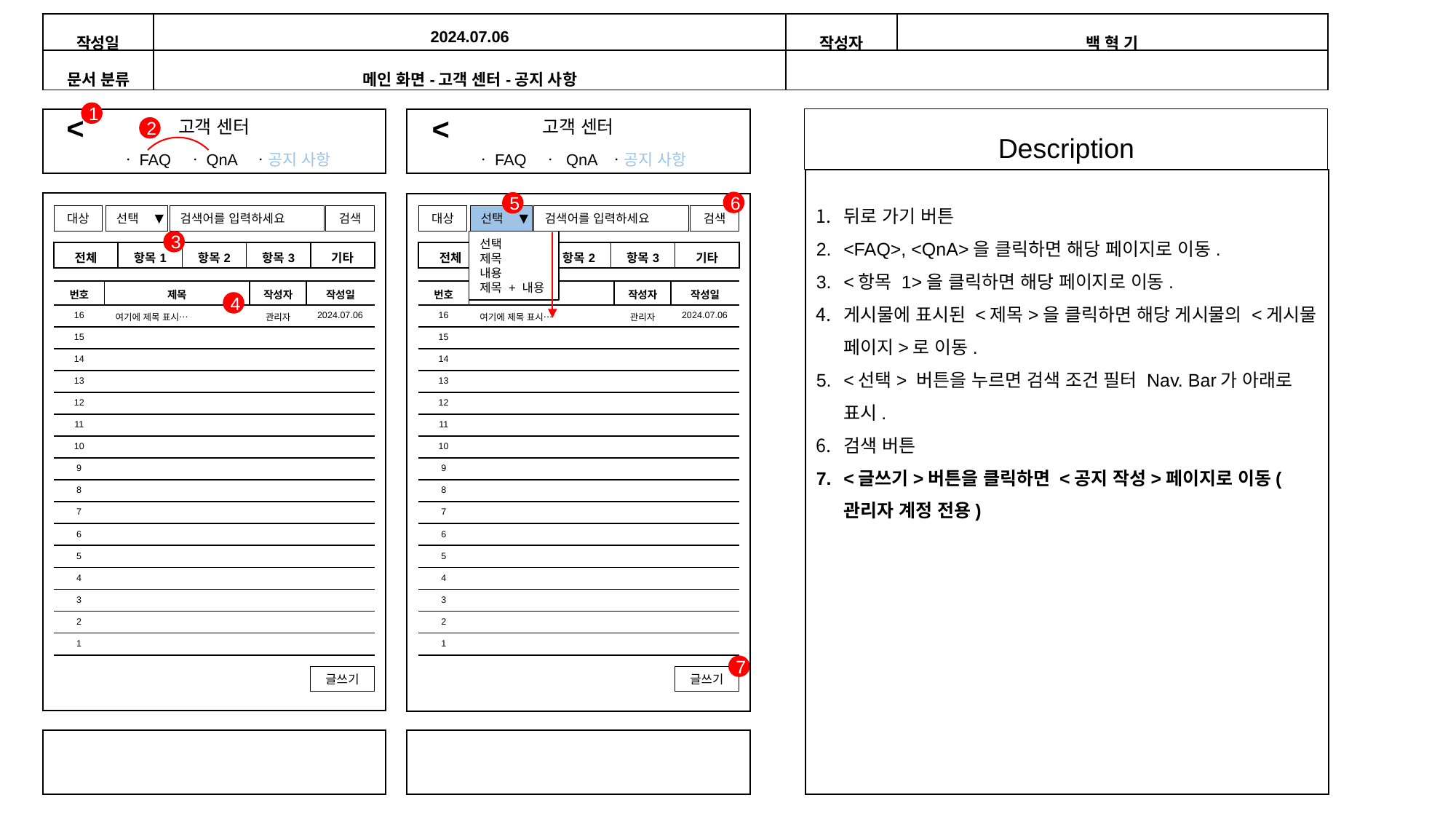

| 작성일 | 2024.07.06 | 작성자 | 백 혁 기 |
| --- | --- | --- | --- |
| 문서 분류 | 메인 화면-고객 센터-공지 사항 |  |  |
| --- | --- | --- | --- |
1
<
<

Description
고객 센터
고객 센터
2

ㆍFAQ   ㆍ QnA  ㆍ공지 사항
ㆍFAQ   ㆍQnA   ㆍ공지 사항

뒤로 가기 버튼
<FAQ>, <QnA>을 클릭하면 해당 페이지로 이동.
<항목 1>을 클릭하면 해당 페이지로 이동.
게시물에 표시된 <제목>을 클릭하면 해당 게시물의 <게시물 페이지>로 이동.
<선택> 버튼을 누르면 검색 조건 필터 Nav. Bar가 아래로 표시.
검색 버튼
<글쓰기>버튼을 클릭하면 <공지 작성>페이지로 이동(관리자 계정 전용)
6
5

대상
선택
검색어를 입력하세요
검색
대상
선택
검색어를 입력하세요
검색

3
선택
제목
내용
제목 + 내용
| 전체 | 항목1 | 항목2 | 항목3 | 기타 |
| --- | --- | --- | --- | --- |
| 전체 | 항목1 | 항목2 | 항목3 | 기타 |
| --- | --- | --- | --- | --- |
| 번호 | 제목 | 작성자 | 작성일 |
| --- | --- | --- | --- |
| 16 | 여기에 제목 표시… | 관리자 | 2024.07.06 |
| 15 |  |  |  |
| 14 |  |  |  |
| 13 |  |  |  |
| 12 |  |  |  |
| 11 |  |  |  |
| 10 |  |  |  |
| 9 |  |  |  |
| 8 |  |  |  |
| 7 |  |  |  |
| 6 |  |  |  |
| 5 |  |  |  |
| 4 |  |  |  |
| 3 |  |  |  |
| 2 |  |  |  |
| 1 |  |  |  |
| 번호 | 제목 | 작성자 | 작성일 |
| --- | --- | --- | --- |
| 16 | 여기에 제목 표시… | 관리자 | 2024.07.06 |
| 15 |  |  |  |
| 14 |  |  |  |
| 13 |  |  |  |
| 12 |  |  |  |
| 11 |  |  |  |
| 10 |  |  |  |
| 9 |  |  |  |
| 8 |  |  |  |
| 7 |  |  |  |
| 6 |  |  |  |
| 5 |  |  |  |
| 4 |  |  |  |
| 3 |  |  |  |
| 2 |  |  |  |
| 1 |  |  |  |
4
7
글쓰기
글쓰기